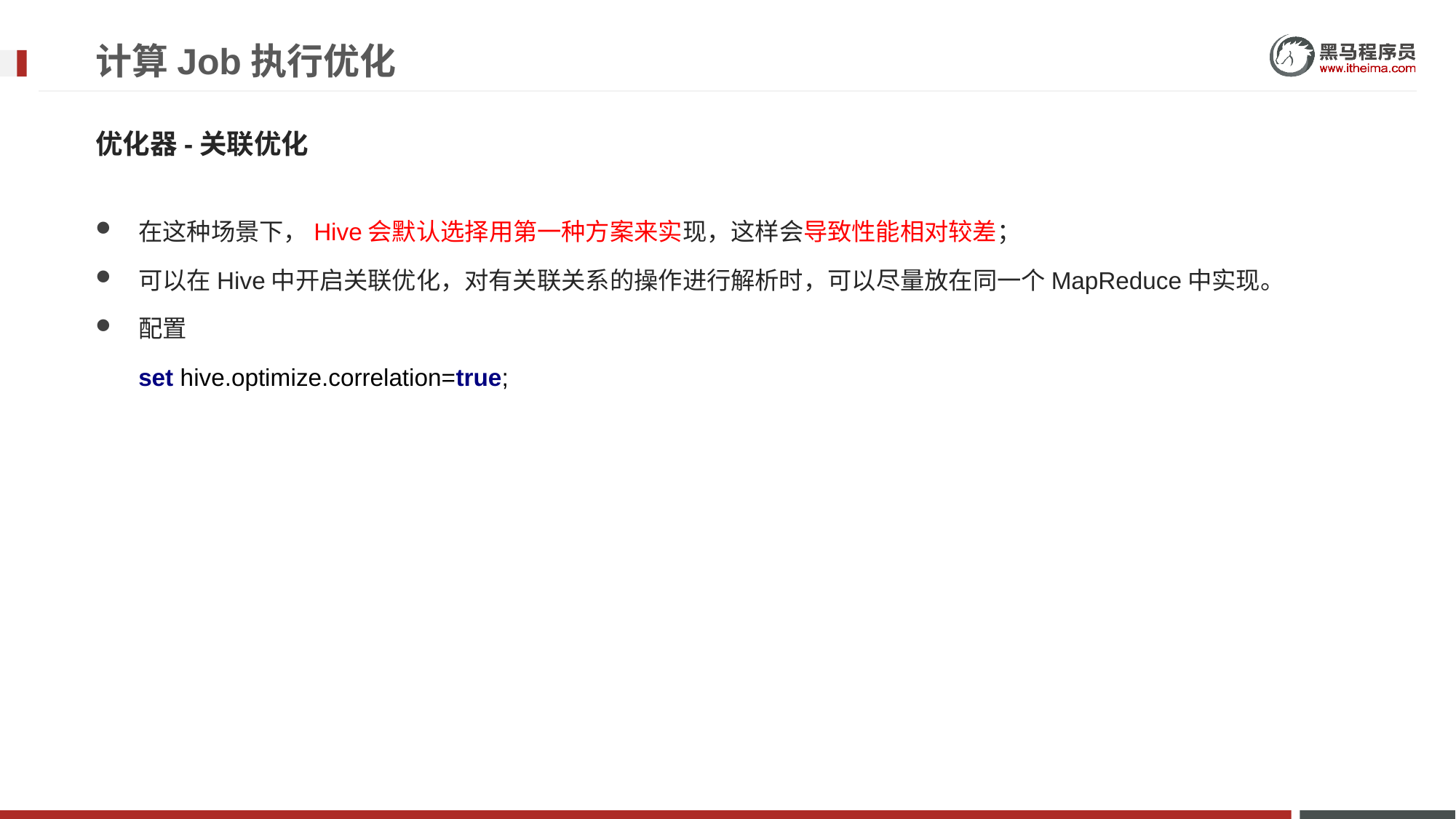

# 计算Job执行优化
优化器-关联优化
在这种场景下，Hive会默认选择用第一种方案来实现，这样会导致性能相对较差；
可以在Hive中开启关联优化，对有关联关系的操作进行解析时，可以尽量放在同一个MapReduce中实现。
配置
set hive.optimize.correlation=true;